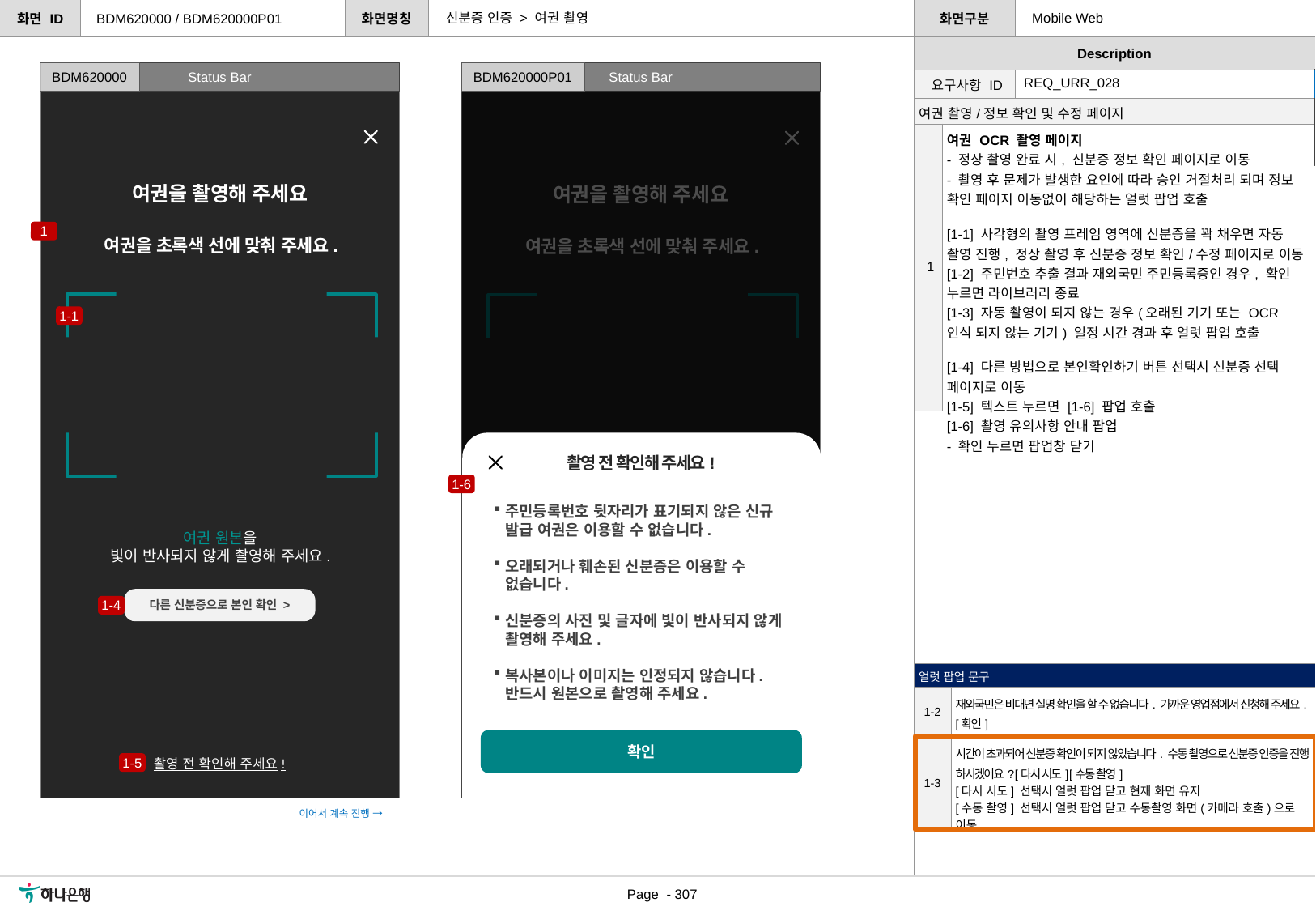

신분증 인증 > 여권 촬영
Mobile Web
BDM620000 / BDM620000P01
Status Bar

Status Bar

BDM620000
BDM620000P01
[수정요약] 2023.08.09
[1-2] 수동 촬영 진행 케이스에 대한 얼럿 팝업 추가
| 요구사항 ID | REQ\_URR\_028 |
| --- | --- |

| 여권 촬영/정보 확인 및 수정 페이지 |  |
| --- | --- |
| 1 | 여권 OCR 촬영 페이지 - 정상 촬영 완료 시, 신분증 정보 확인 페이지로 이동 - 촬영 후 문제가 발생한 요인에 따라 승인 거절처리 되며 정보 확인 페이지 이동없이 해당하는 얼럿 팝업 호출 [1-1] 사각형의 촬영 프레임 영역에 신분증을 꽉 채우면 자동 촬영 진행, 정상 촬영 후 신분증 정보 확인/수정 페이지로 이동 [1-2] 주민번호 추출 결과 재외국민 주민등록증인 경우, 확인 누르면 라이브러리 종료 [1-3] 자동 촬영이 되지 않는 경우(오래된 기기 또는 OCR 인식 되지 않는 기기) 일정 시간 경과 후 얼럿 팝업 호출 [1-4] 다른 방법으로 본인확인하기 버튼 선택시 신분증 선택 페이지로 이동 [1-5] 텍스트 누르면 [1-6] 팝업 호출 [1-6] 촬영 유의사항 안내 팝업 - 확인 누르면 팝업창 닫기 |

여권을 촬영해 주세요
여권을 촬영해 주세요
1
여권을 초록색 선에 맞춰 주세요.
여권을 초록색 선에 맞춰 주세요.

1-1

촬영 전 확인해 주세요!
주민등록번호 뒷자리가 표기되지 않은 신규 발급 여권은 이용할 수 없습니다.

오래되거나 훼손된 신분증은 이용할 수 없습니다.

신분증의 사진 및 글자에 빛이 반사되지 않게 촬영해 주세요.

복사본이나 이미지는 인정되지 않습니다. 반드시 원본으로 촬영해 주세요.
확인
1-6
여권 원본을
빛이 반사되지 않게 촬영해 주세요.
복사본이 아닌 여권 원본으로 촬영하고
빛이 반사되지 않도록 주의해 주세요.

다른 방법으로 본인확인하기 >

다른 신분증으로 본인 확인 >
1-4
| 얼럿 팝업 문구 |  |
| --- | --- |
| 1-2 | 재외국민은 비대면 실명 확인을 할 수 없습니다. 가까운 영업점에서 신청해 주세요. [확인] |
| 1-3 | 시간이 초과되어 신분증 확인이 되지 않았습니다. 수동 촬영으로 신분증 인증을 진행 하시겠어요? [다시 시도] [수동 촬영] [다시 시도] 선택시 얼럿 팝업 닫고 현재 화면 유지 [수동 촬영] 선택시 얼럿 팝업 닫고 수동촬영 화면(카메라 호출)으로 이동 |

촬영 전 확인해 주세요!
신분증 촬영 하기 전, 확인하세요!
1-5
이어서 계속 진행 →